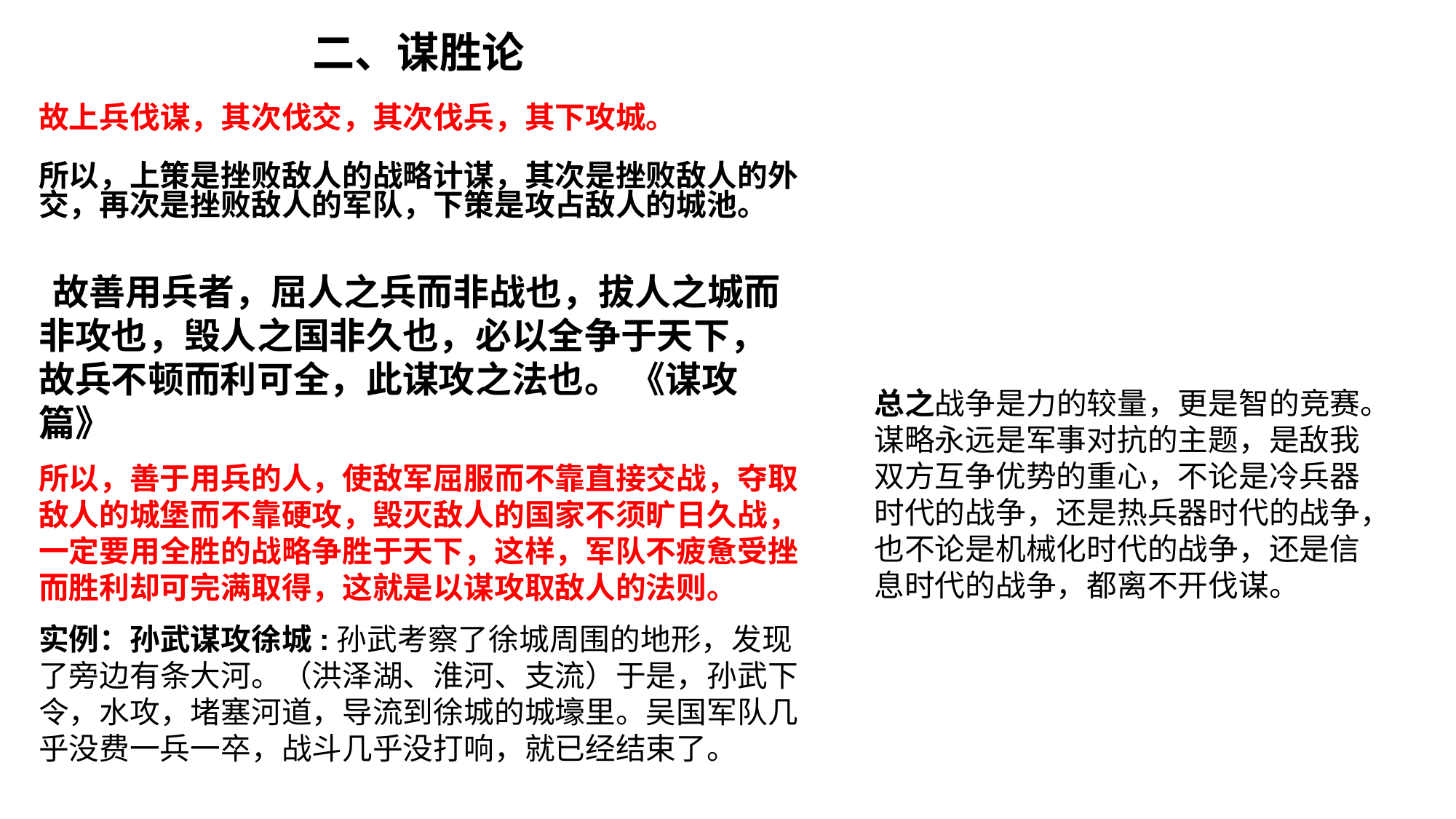

二、谋胜论

故上兵伐谋，其次伐交，其次伐兵，其下攻城。
所以，上策是挫败敌人的战略计谋，其次是挫败敌人的外交，再次是挫败敌人的军队，下策是攻占敌人的城池。

 故善用兵者，屈人之兵而非战也，拔人之城而非攻也，毁人之国非久也，必以全争于天下，故兵不顿而利可全，此谋攻之法也。 《谋攻篇》
所以，善于用兵的人，使敌军屈服而不靠直接交战，夺取敌人的城堡而不靠硬攻，毁灭敌人的国家不须旷日久战，一定要用全胜的战略争胜于天下，这样，军队不疲惫受挫而胜利却可完满取得，这就是以谋攻取敌人的法则。
实例：孙武谋攻徐城:孙武考察了徐城周围的地形，发现了旁边有条大河。（洪泽湖、淮河、支流）于是，孙武下令，水攻，堵塞河道，导流到徐城的城壕里。吴国军队几乎没费一兵一卒，战斗几乎没打响，就已经结束了。
总之战争是力的较量，更是智的竞赛。谋略永远是军事对抗的主题，是敌我双方互争优势的重心，不论是冷兵器时代的战争，还是热兵器时代的战争，也不论是机械化时代的战争，还是信息时代的战争，都离不开伐谋。